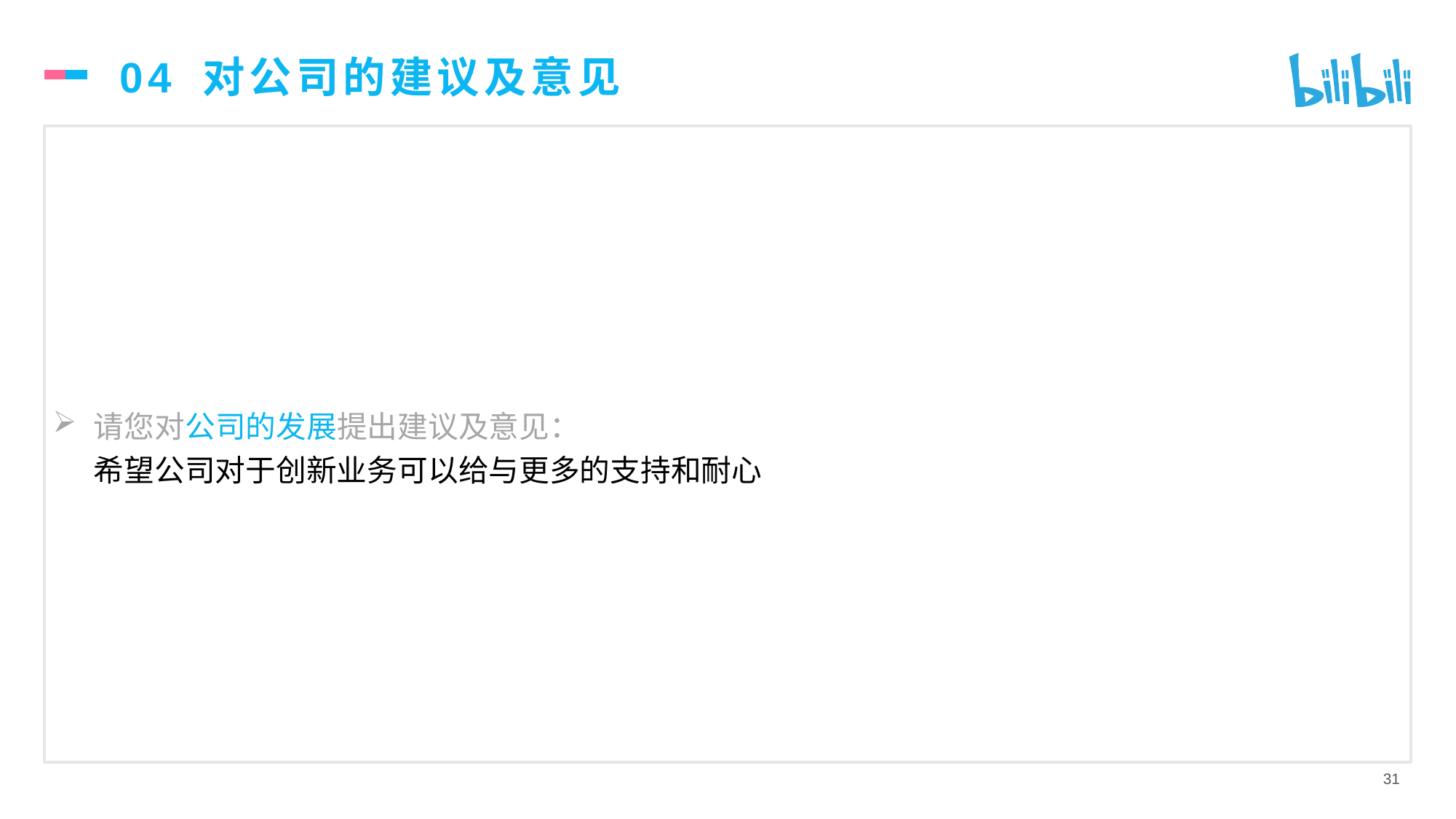

# 04 对公司的建议及意见
请您对公司的发展提出建议及意见：
     希望公司对于创新业务可以给与更多的支持和耐心